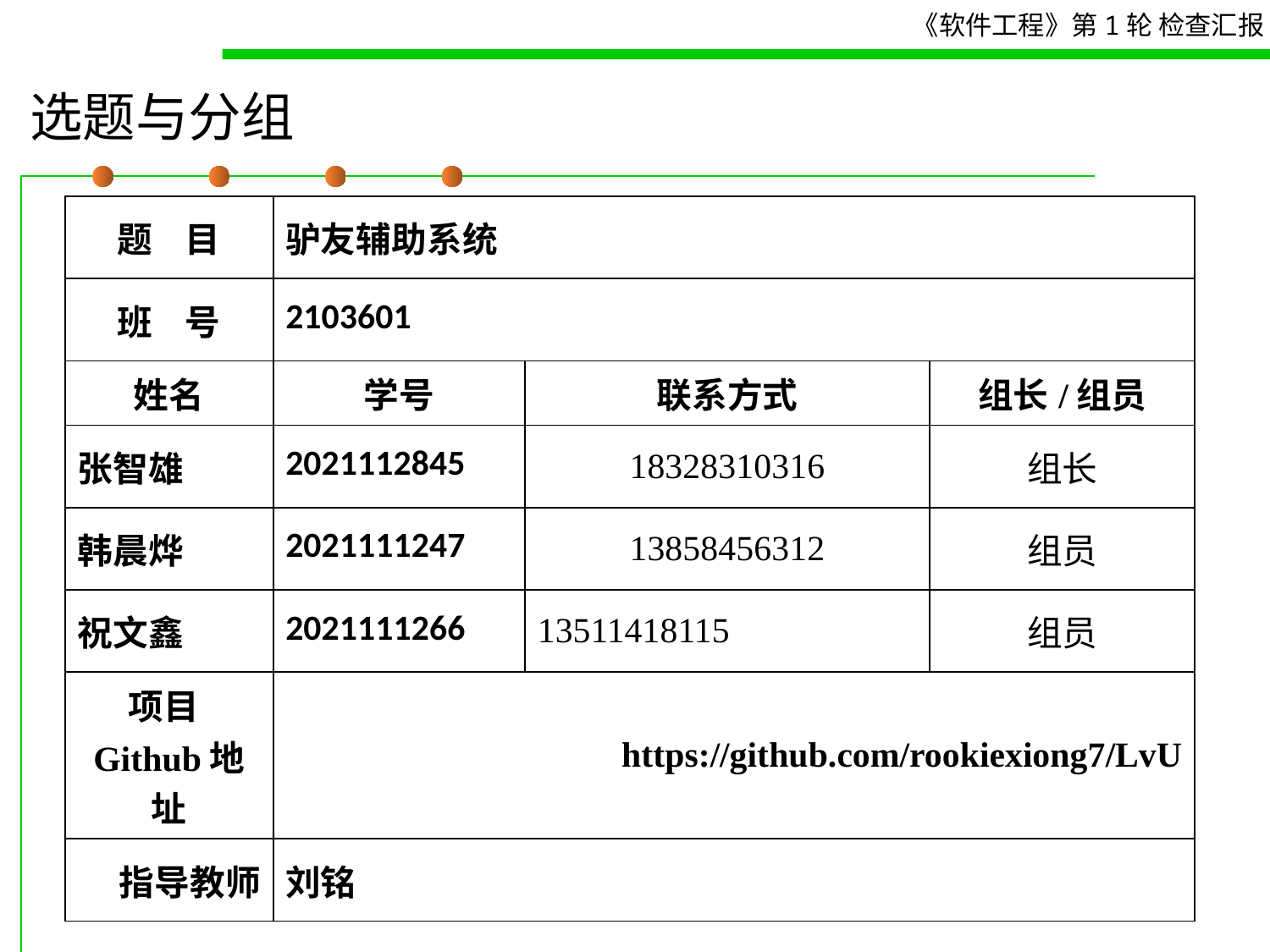

# 选题与分组
| 题 目 | 驴友辅助系统 |  |  |
| --- | --- | --- | --- |
| 班 号 | 2103601 |  |  |
| 姓名 | 学号 | 联系方式 | 组长/组员 |
| 张智雄 | 2021112845 | 18328310316 | 组长 |
| 韩晨烨 | 2021111247 | 13858456312 | 组员 |
| 祝文鑫 | 2021111266 | 13511418115 | 组员 |
| 项目Github地址 | https://github.com/rookiexiong7/LvU |  |  |
| 指导教师 | 刘铭 |  |  |